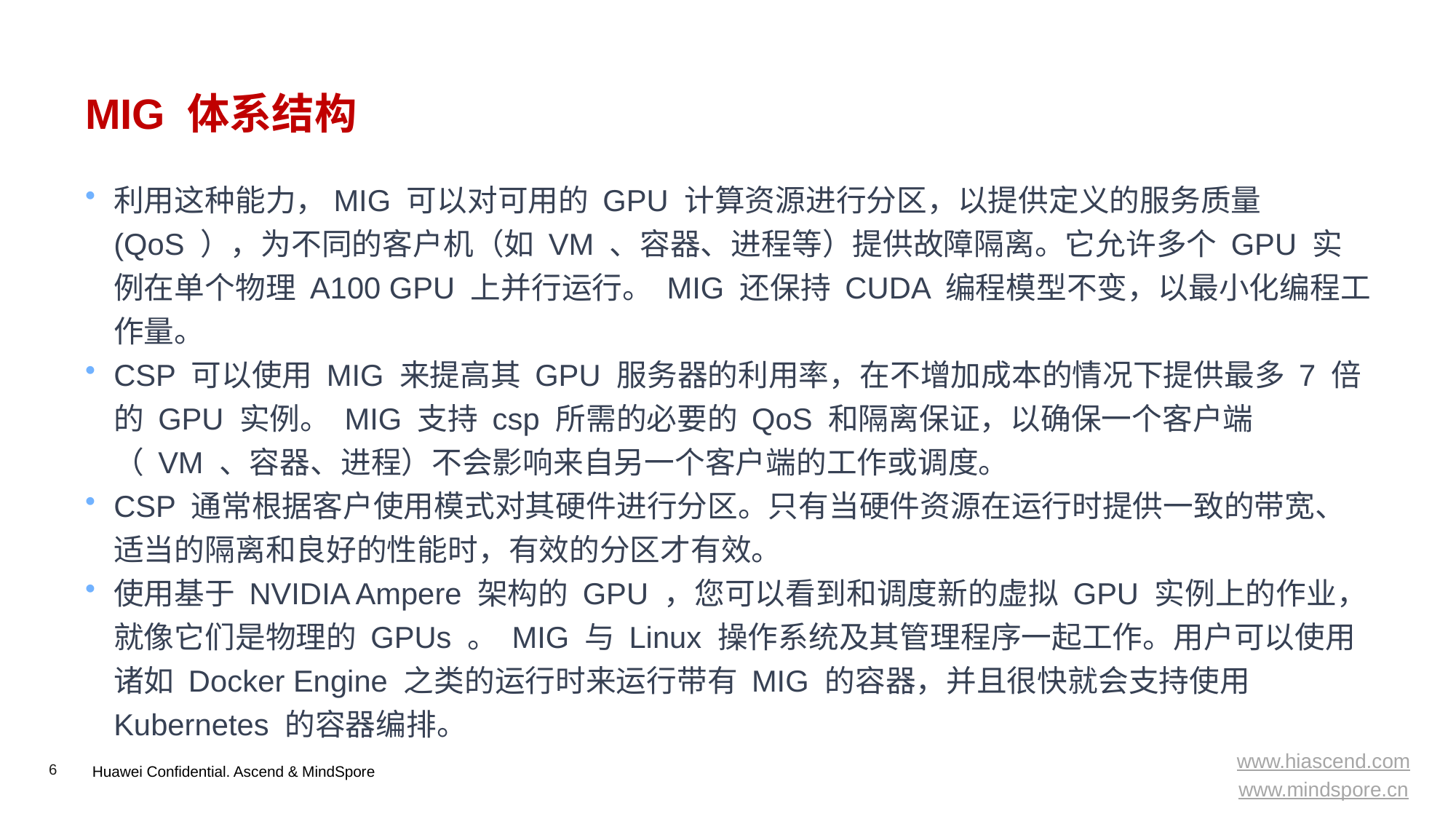

# MIG 体系结构
利用这种能力，MIG 可以对可用的 GPU 计算资源进行分区，以提供定义的服务质量(QoS ），为不同的客户机（如 VM 、容器、进程等）提供故障隔离。它允许多个 GPU 实例在单个物理 A100 GPU 上并行运行。 MIG 还保持 CUDA 编程模型不变，以最小化编程工作量。
CSP 可以使用 MIG 来提高其 GPU 服务器的利用率，在不增加成本的情况下提供最多 7 倍的 GPU 实例。 MIG 支持 csp 所需的必要的 QoS 和隔离保证，以确保一个客户端（ VM 、容器、进程）不会影响来自另一个客户端的工作或调度。
CSP 通常根据客户使用模式对其硬件进行分区。只有当硬件资源在运行时提供一致的带宽、适当的隔离和良好的性能时，有效的分区才有效。
使用基于 NVIDIA Ampere 架构的 GPU ，您可以看到和调度新的虚拟 GPU 实例上的作业，就像它们是物理的 GPUs 。 MIG 与 Linux 操作系统及其管理程序一起工作。用户可以使用诸如 Docker Engine 之类的运行时来运行带有 MIG 的容器，并且很快就会支持使用 Kubernetes 的容器编排。